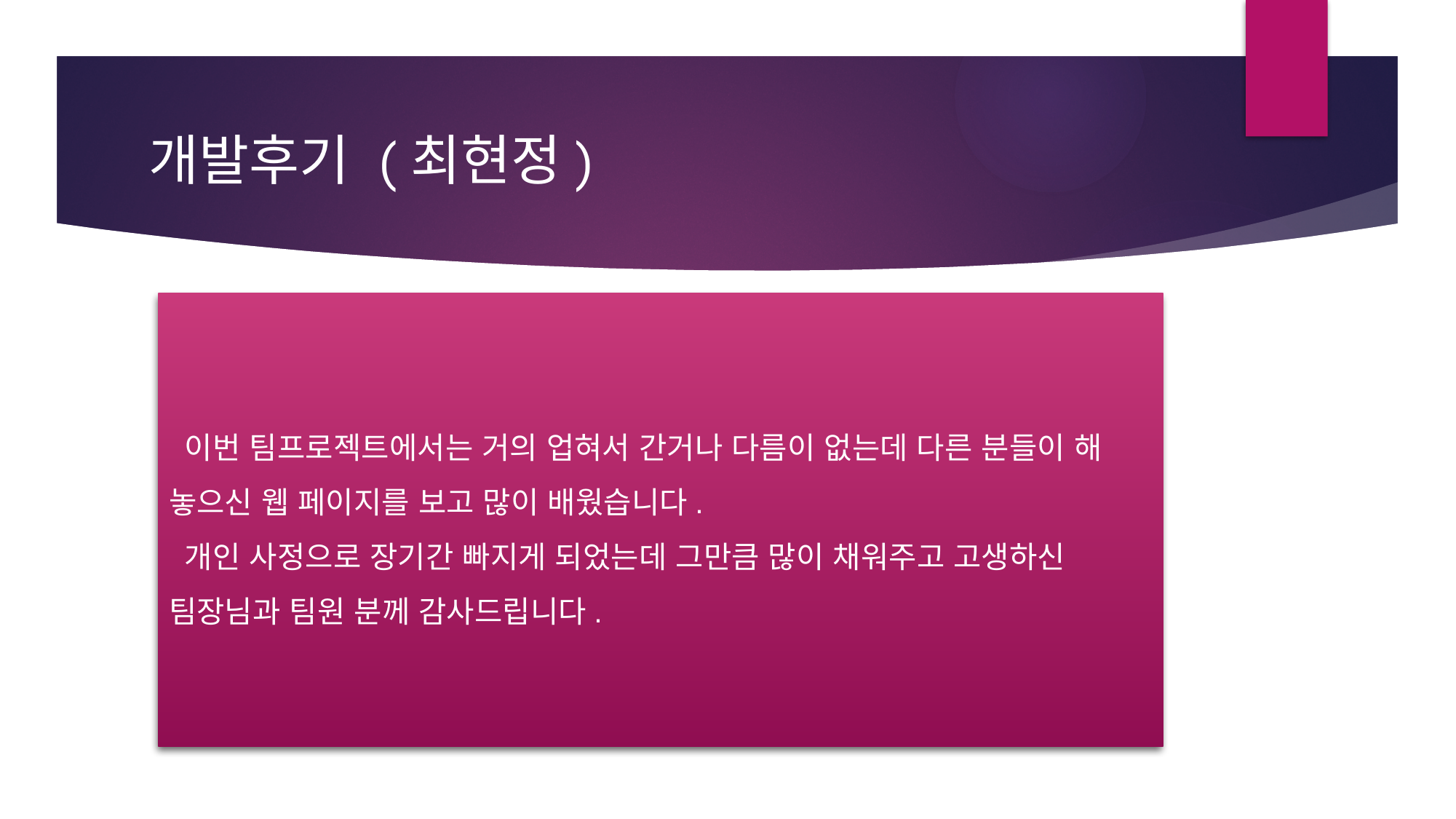

# 개발후기 (최현정)
 이번 팀프로젝트에서는 거의 업혀서 간거나 다름이 없는데 다른 분들이 해 놓으신 웹 페이지를 보고 많이 배웠습니다.
 개인 사정으로 장기간 빠지게 되었는데 그만큼 많이 채워주고 고생하신 팀장님과 팀원 분께 감사드립니다.